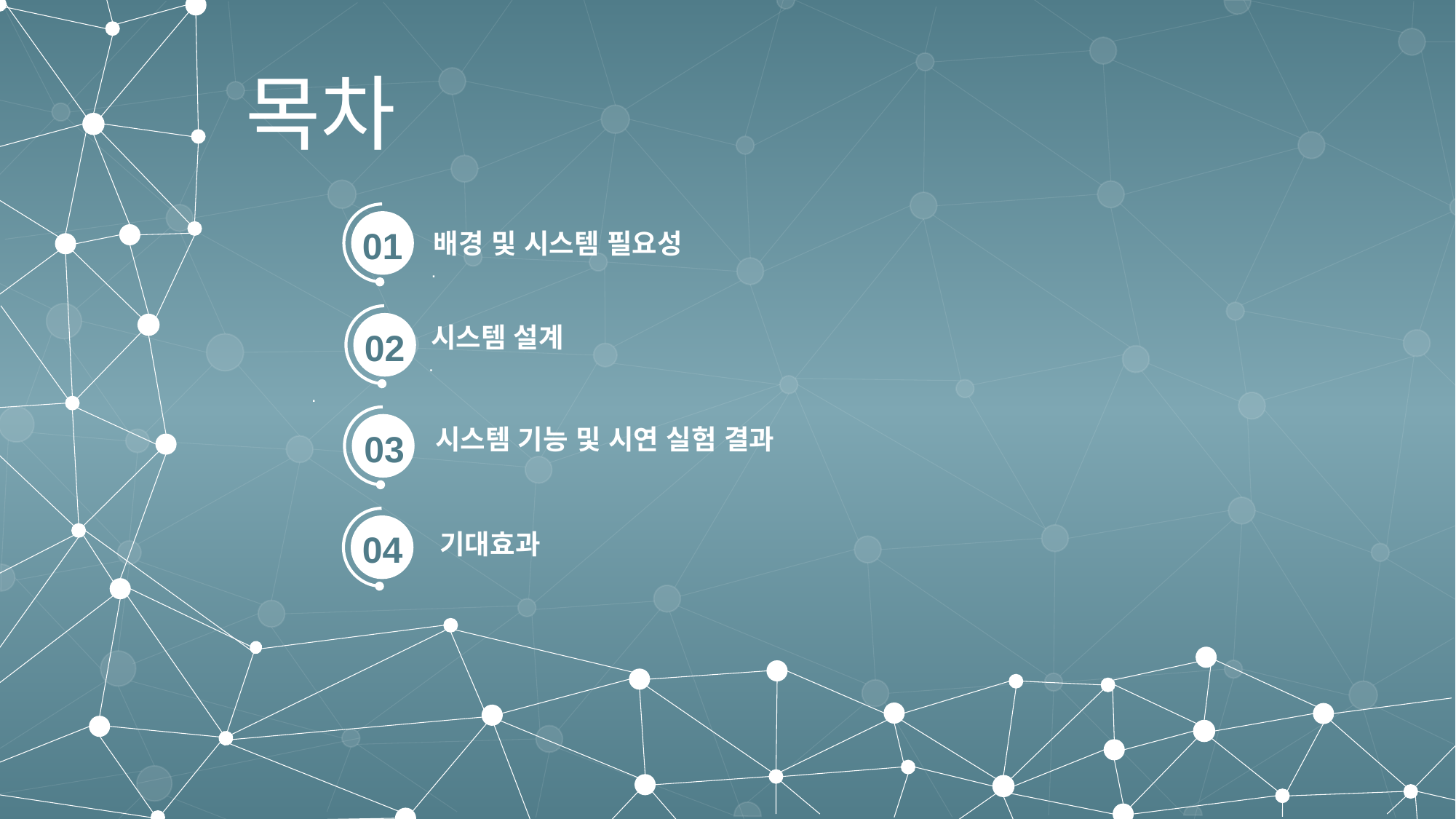

목차

01
배경 및 시스템 필요성
.

시스템 설계
.
02
.

시스템 기능 및 시연 실험 결과
03

04
기대효과